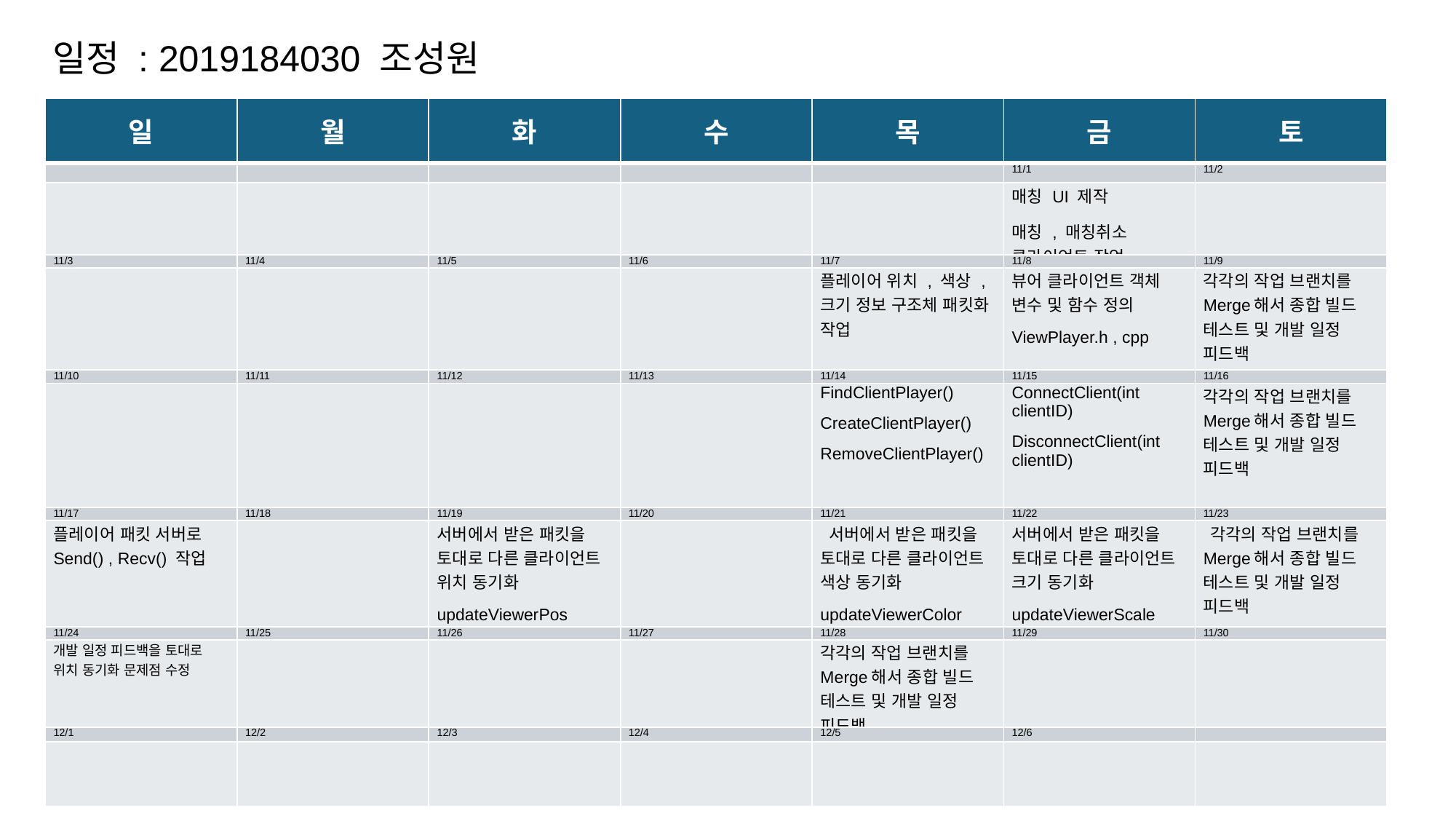

일정 : 2019184030 조성원
| 일 | 월 | 화 | 수 | 목 | 금 | 토 |
| --- | --- | --- | --- | --- | --- | --- |
|  |  |  |  |  | 11/1 | 11/2 |
|  |  |  |  |  | 매칭 UI 제작 매칭 , 매칭취소 클라이언트 작업 |  |
| 11/3 | 11/4 | 11/5 | 11/6 | 11/7 | 11/8 | 11/9 |
|  |  |  |  | 플레이어 위치 , 색상 , 크기 정보 구조체 패킷화 작업 | 뷰어 클라이언트 객체 변수 및 함수 정의 ViewPlayer.h , cpp | 각각의 작업 브랜치를 Merge해서 종합 빌드 테스트 및 개발 일정 피드백 |
| 11/10 | 11/11 | 11/12 | 11/13 | 11/14 | 11/15 | 11/16 |
|  |  |  |  | FindClientPlayer() CreateClientPlayer() RemoveClientPlayer() | ConnectClient(int clientID) DisconnectClient(int clientID) | 각각의 작업 브랜치를 Merge해서 종합 빌드 테스트 및 개발 일정 피드백 |
| 11/17 | 11/18 | 11/19 | 11/20 | 11/21 | 11/22 | 11/23 |
| 플레이어 패킷 서버로 Send() , Recv() 작업 |  | 서버에서 받은 패킷을 토대로 다른 클라이언트 위치 동기화 updateViewerPos |  | 서버에서 받은 패킷을 토대로 다른 클라이언트 색상 동기화 updateViewerColor | 서버에서 받은 패킷을 토대로 다른 클라이언트 크기 동기화 updateViewerScale | 각각의 작업 브랜치를 Merge해서 종합 빌드 테스트 및 개발 일정 피드백 |
| 11/24 | 11/25 | 11/26 | 11/27 | 11/28 | 11/29 | 11/30 |
| 개발 일정 피드백을 토대로 위치 동기화 문제점 수정 |  |  |  | 각각의 작업 브랜치를 Merge해서 종합 빌드 테스트 및 개발 일정 피드백 |  |  |
| 12/1 | 12/2 | 12/3 | 12/4 | 12/5 | 12/6 |  |
|  |  |  |  |  |  |  |